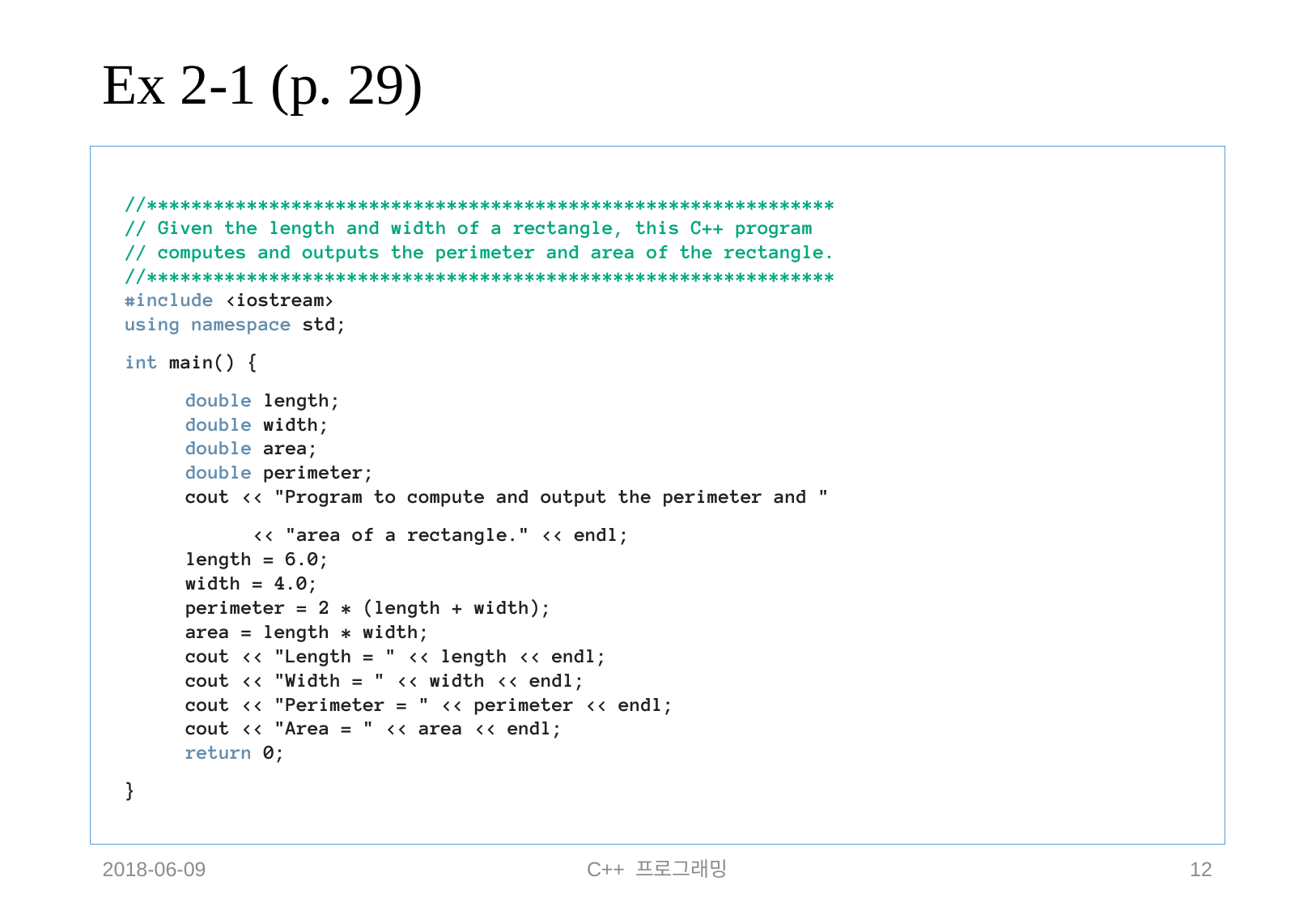

# Ex 2-1 (p. 29)
//**************************************************************
// Given the length and width of a rectangle, this C++ program
// computes and outputs the perimeter and area of the rectangle.
//**************************************************************
#include <iostream>
using namespace std;
int main() {
double length;
double width;
double area;
double perimeter;
cout << "Program to compute and output the perimeter and "
      << "area of a rectangle." << endl;
length = 6.0;
width = 4.0;
perimeter = 2 * (length + width);
area = length * width;
cout << "Length = " << length << endl;
cout << "Width = " << width << endl;
cout << "Perimeter = " << perimeter << endl;
cout << "Area = " << area << endl;
return 0;
}
2018-06-09
C++ 프로그래밍
12